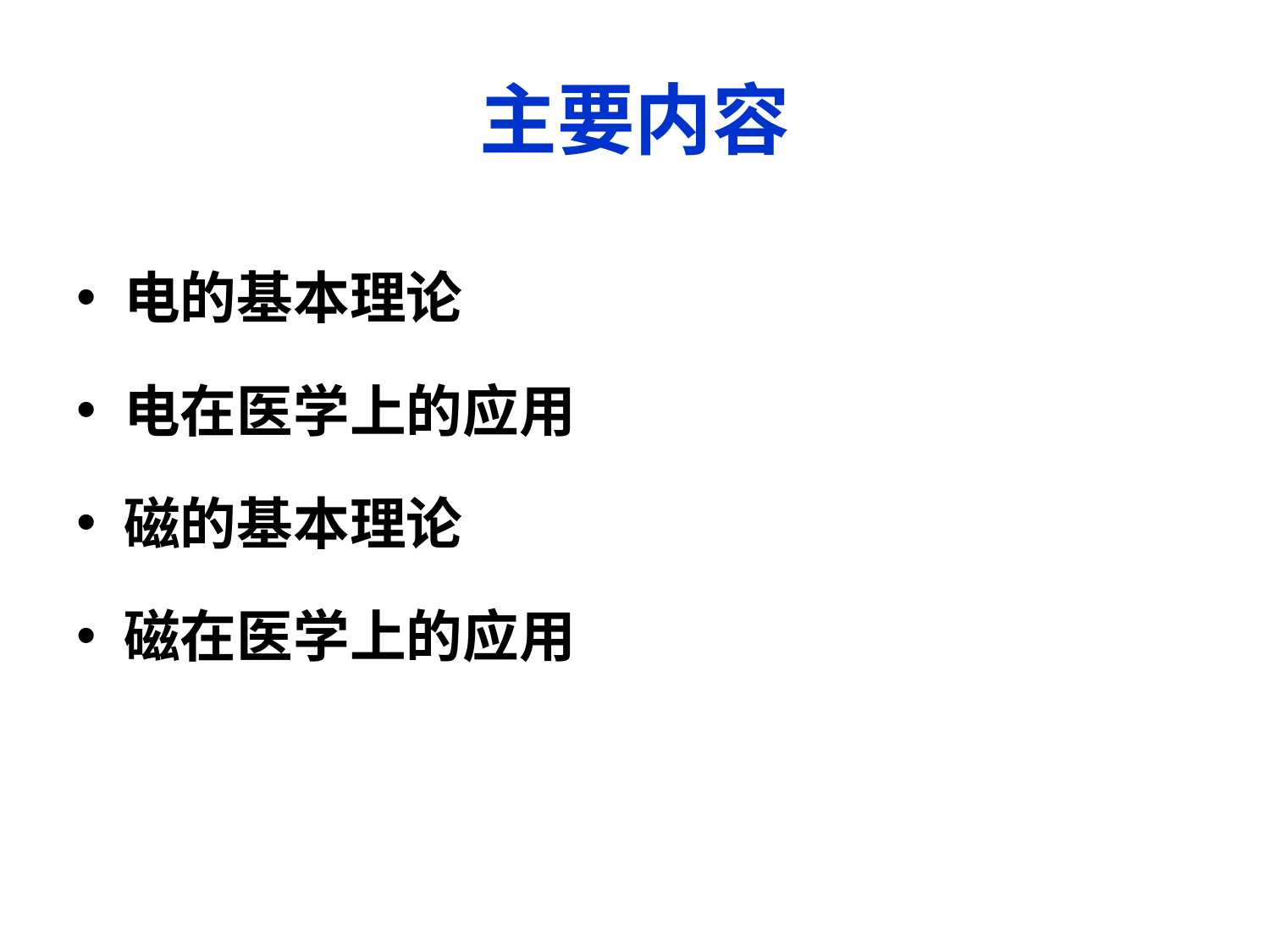

# 主要内容
电的基本理论
电在医学上的应用
磁的基本理论
磁在医学上的应用